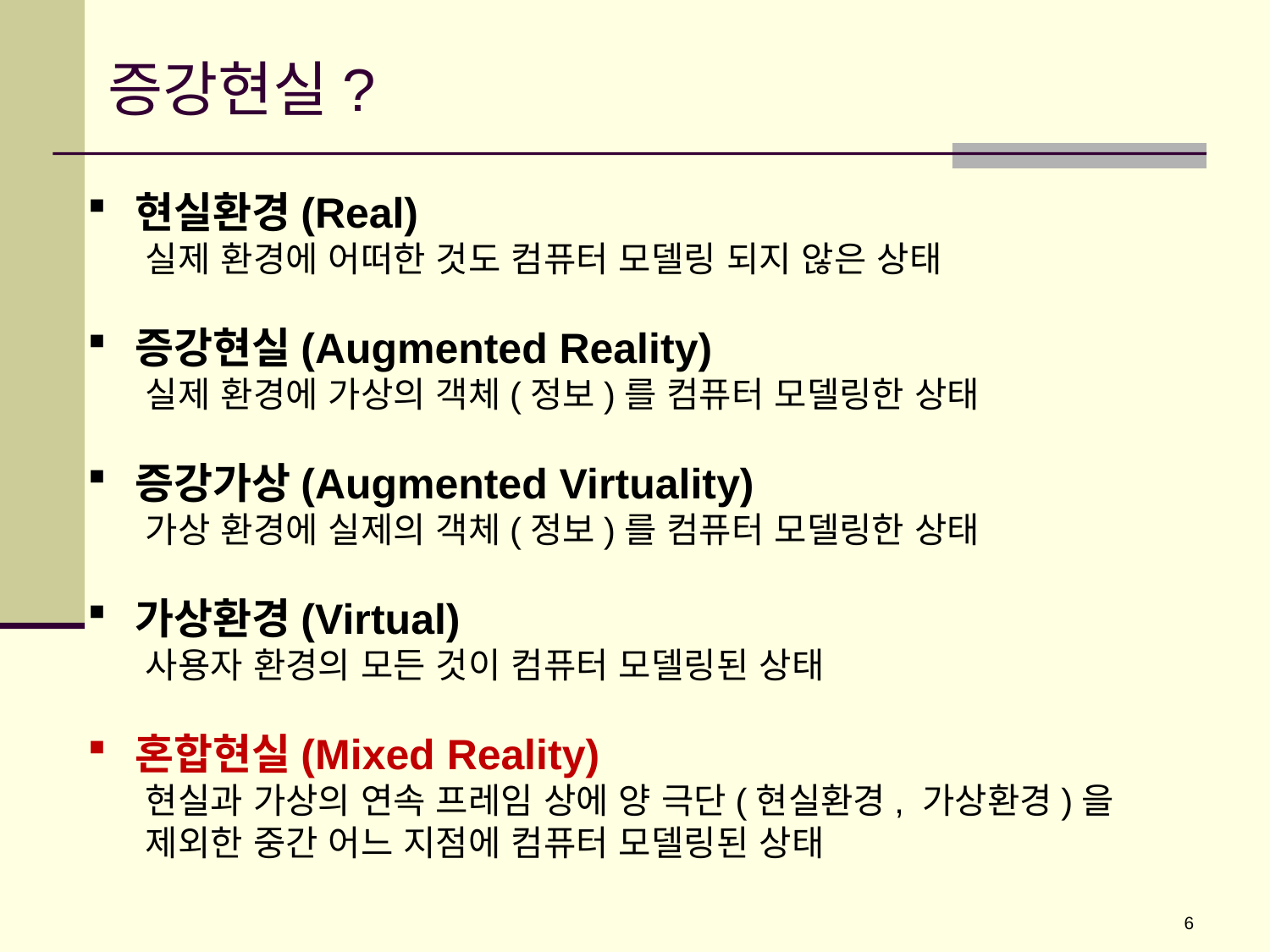

# 증강현실?
현실환경(Real)
     실제 환경에 어떠한 것도 컴퓨터 모델링 되지 않은 상태

증강현실(Augmented Reality)
     실제 환경에 가상의 객체(정보)를 컴퓨터 모델링한 상태

증강가상(Augmented Virtuality)
     가상 환경에 실제의 객체(정보)를 컴퓨터 모델링한 상태

가상환경(Virtual)
     사용자 환경의 모든 것이 컴퓨터 모델링된 상태

혼합현실(Mixed Reality)
     현실과 가상의 연속 프레임 상에 양 극단(현실환경, 가상환경)을
     제외한 중간 어느 지점에 컴퓨터 모델링된 상태
6